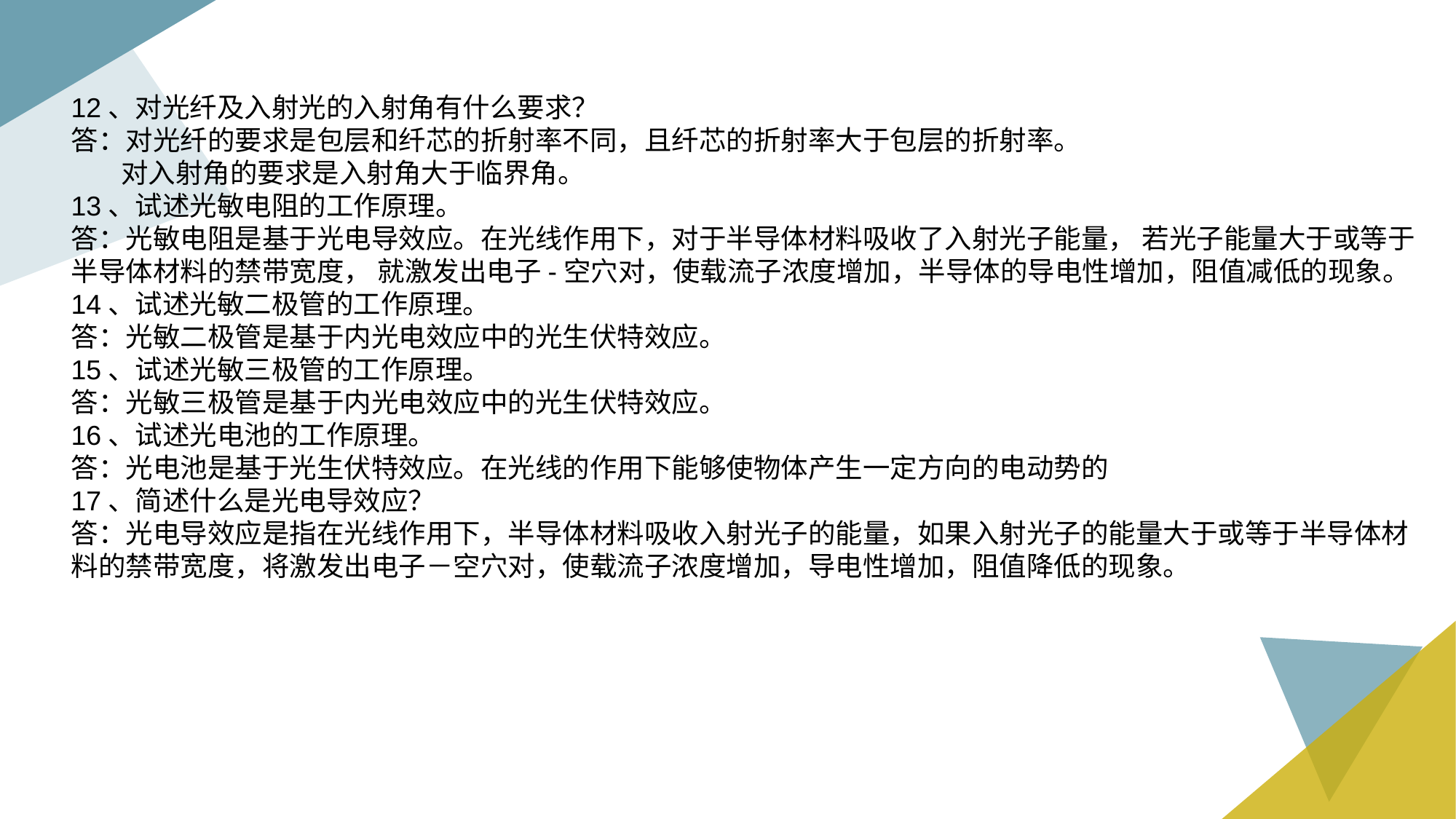

12、对光纤及入射光的入射角有什么要求？
答：对光纤的要求是包层和纤芯的折射率不同，且纤芯的折射率大于包层的折射率。
       对入射角的要求是入射角大于临界角。
13、试述光敏电阻的工作原理。
答：光敏电阻是基于光电导效应。在光线作用下，对于半导体材料吸收了入射光子能量， 若光子能量大于或等于半导体材料的禁带宽度， 就激发出电子-空穴对，使载流子浓度增加，半导体的导电性增加，阻值减低的现象。
14、试述光敏二极管的工作原理。
答：光敏二极管是基于内光电效应中的光生伏特效应。
15、试述光敏三极管的工作原理。
答：光敏三极管是基于内光电效应中的光生伏特效应。
16、试述光电池的工作原理。
答：光电池是基于光生伏特效应。在光线的作用下能够使物体产生一定方向的电动势的
17、简述什么是光电导效应？
答：光电导效应是指在光线作用下，半导体材料吸收入射光子的能量，如果入射光子的能量大于或等于半导体材料的禁带宽度，将激发出电子－空穴对，使载流子浓度增加，导电性增加，阻值降低的现象。